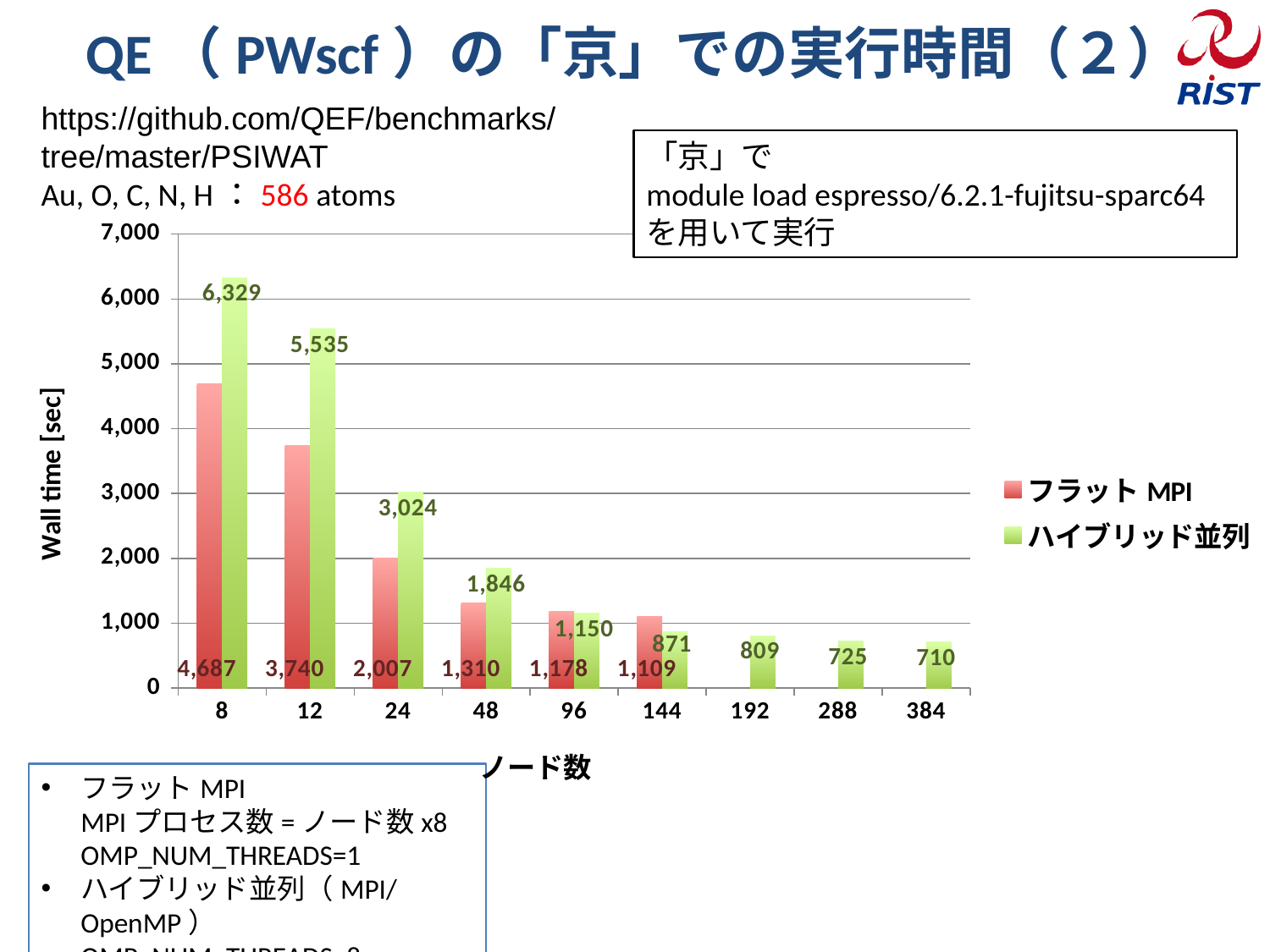

# QE（PWscf）の「京」での実行時間（２）
https://github.com/QEF/benchmarks/tree/master/PSIWAT
Au, O, C, N, H：586 atoms
「京」で
module load espresso/6.2.1-fujitsu-sparc64
を用いて実行

[unsupported chart]

フラットMPI
MPIプロセス数=ノード数x8
OMP_NUM_THREADS=1
ハイブリッド並列（MPI/OpenMP）
OMP_NUM_THREADS=8